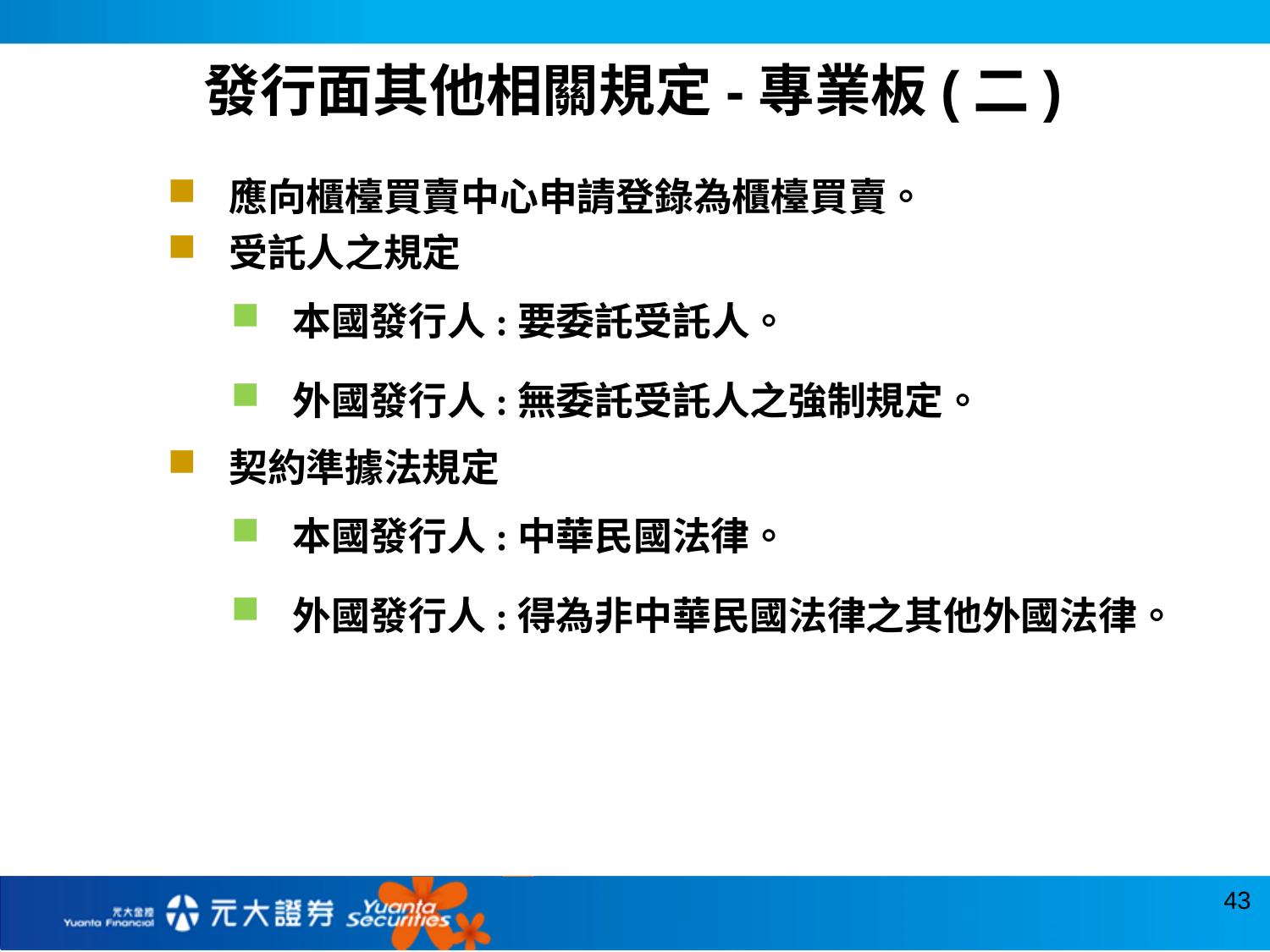

發行面其他相關規定-專業板(二)
應向櫃檯買賣中心申請登錄為櫃檯買賣。
受託人之規定
本國發行人:要委託受託人。
外國發行人:無委託受託人之強制規定。
契約準據法規定
本國發行人:中華民國法律。
外國發行人:得為非中華民國法律之其他外國法律。